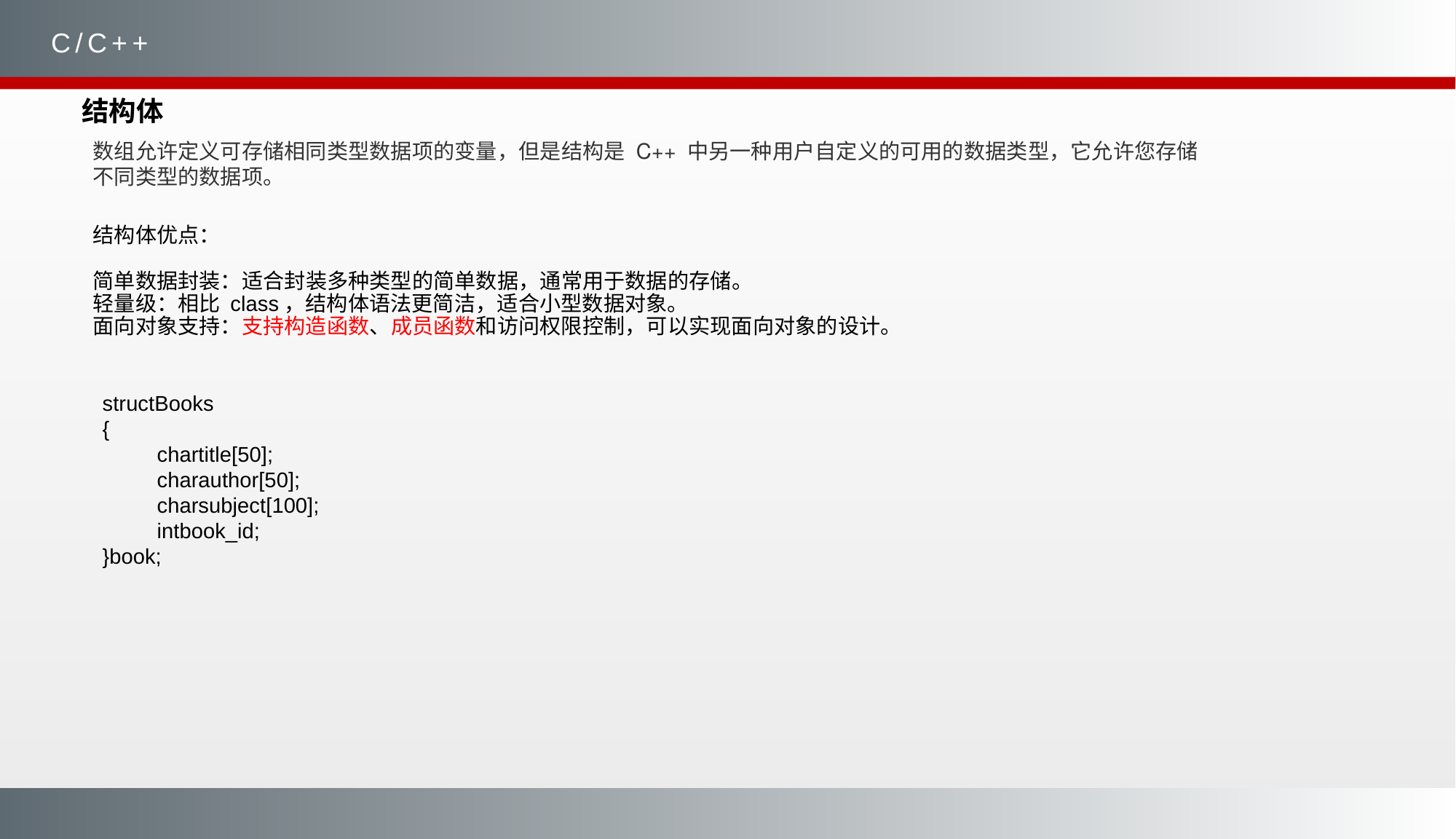

C/C++
结构体
数组允许定义可存储相同类型数据项的变量，但是结构是 C++ 中另一种用户自定义的可用的数据类型，它允许您存储不同类型的数据项。
结构体优点：

简单数据封装：适合封装多种类型的简单数据，通常用于数据的存储。
轻量级：相比 class，结构体语法更简洁，适合小型数据对象。
面向对象支持：支持构造函数、成员函数和访问权限控制，可以实现面向对象的设计。
structBooks
{
chartitle[50];
charauthor[50];
charsubject[100];
intbook_id;
}book;